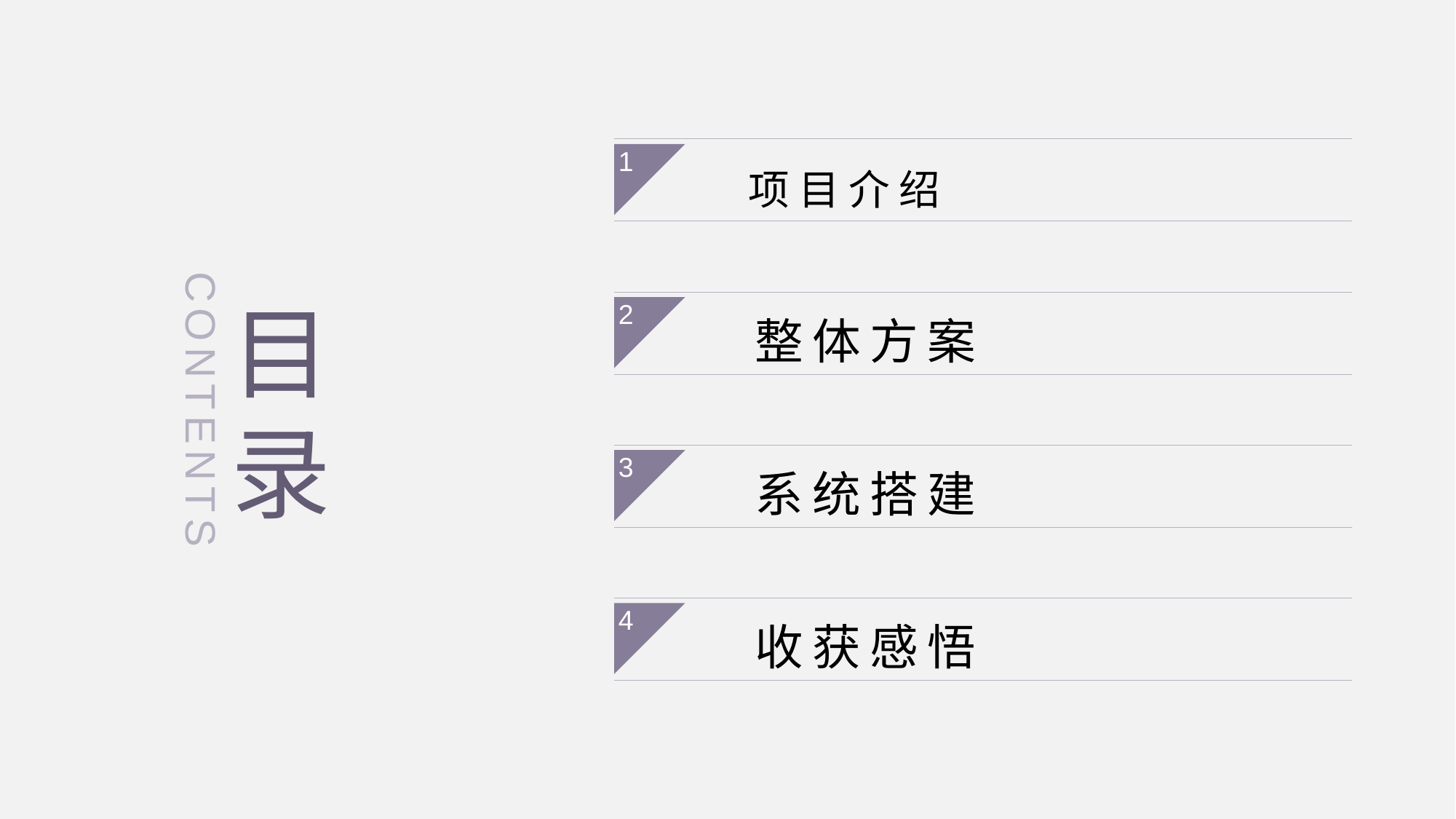

项目介绍
1
   整体方案
2
   系统搭建
3
   收获感悟
4
目
录
CONTENTS